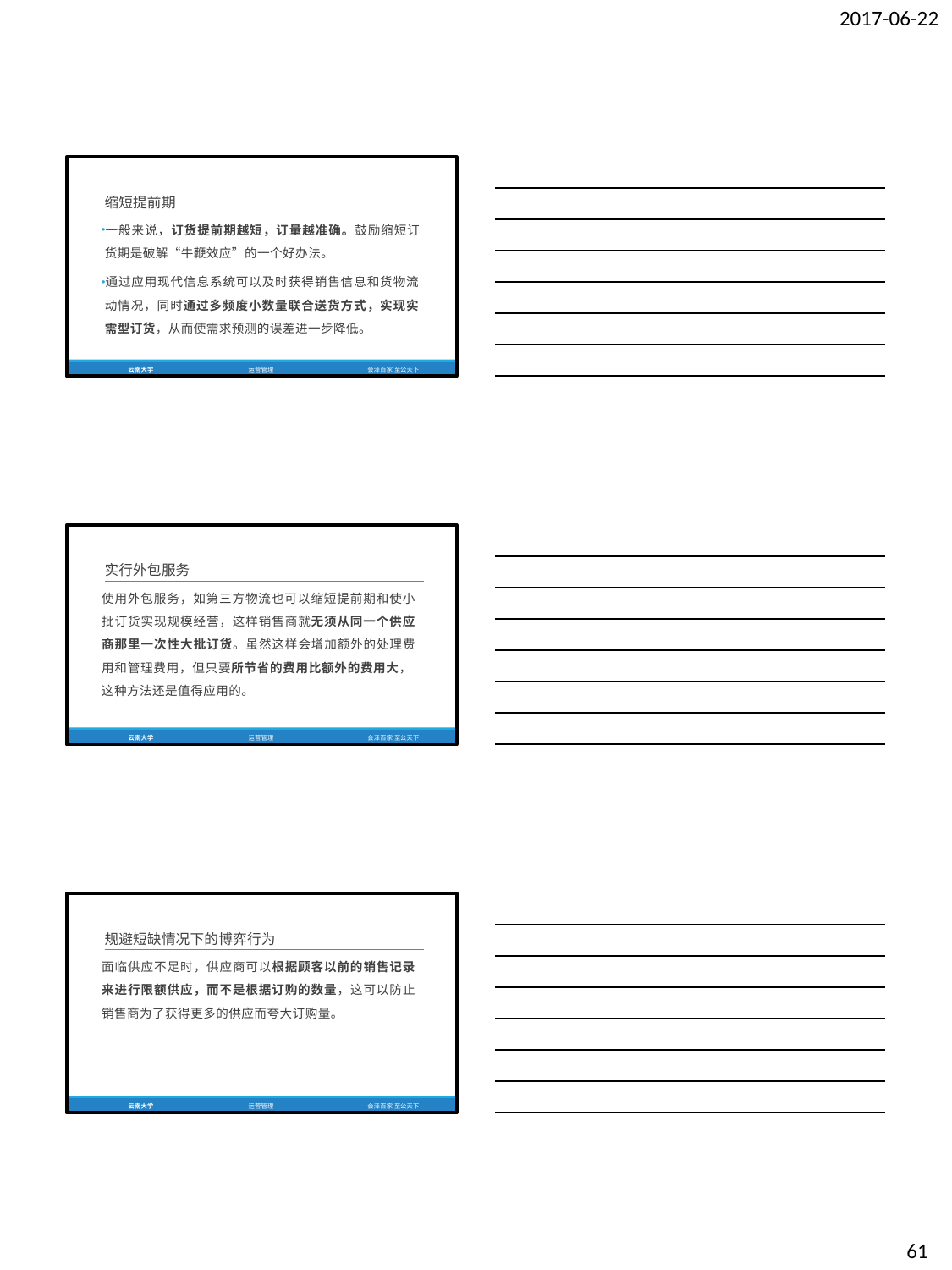

2017-06-22

缩短提前期
一般来说，订货提前期越短，订量越准确。鼓励缩短订 货期是破解“牛鞭效应”的一个好办法。
通过应用现代信息系统可以及时获得销售信息和货物流 动情况，同时通过多频度小数量联合送货方式，实现实 需型订货，从而使需求预测的误差进一步降低。

云南大学
运营管理
会泽百家 至公天下

实行外包服务
使用外包服务，如第三方物流也可以缩短提前期和使小 批订货实现规模经营，这样销售商就无须从同一个供应 商那里一次性大批订货。虽然这样会增加额外的处理费 用和管理费用，但只要所节省的费用比额外的费用大，  这种方法还是值得应用的。

云南大学
运营管理
会泽百家 至公天下

规避短缺情况下的博弈行为
面临供应不足时，供应商可以根据顾客以前的销售记录 来进行限额供应，而不是根据订购的数量，这可以防止 销售商为了获得更多的供应而夸大订购量。

云南大学
运营管理
会泽百家 至公天下

61